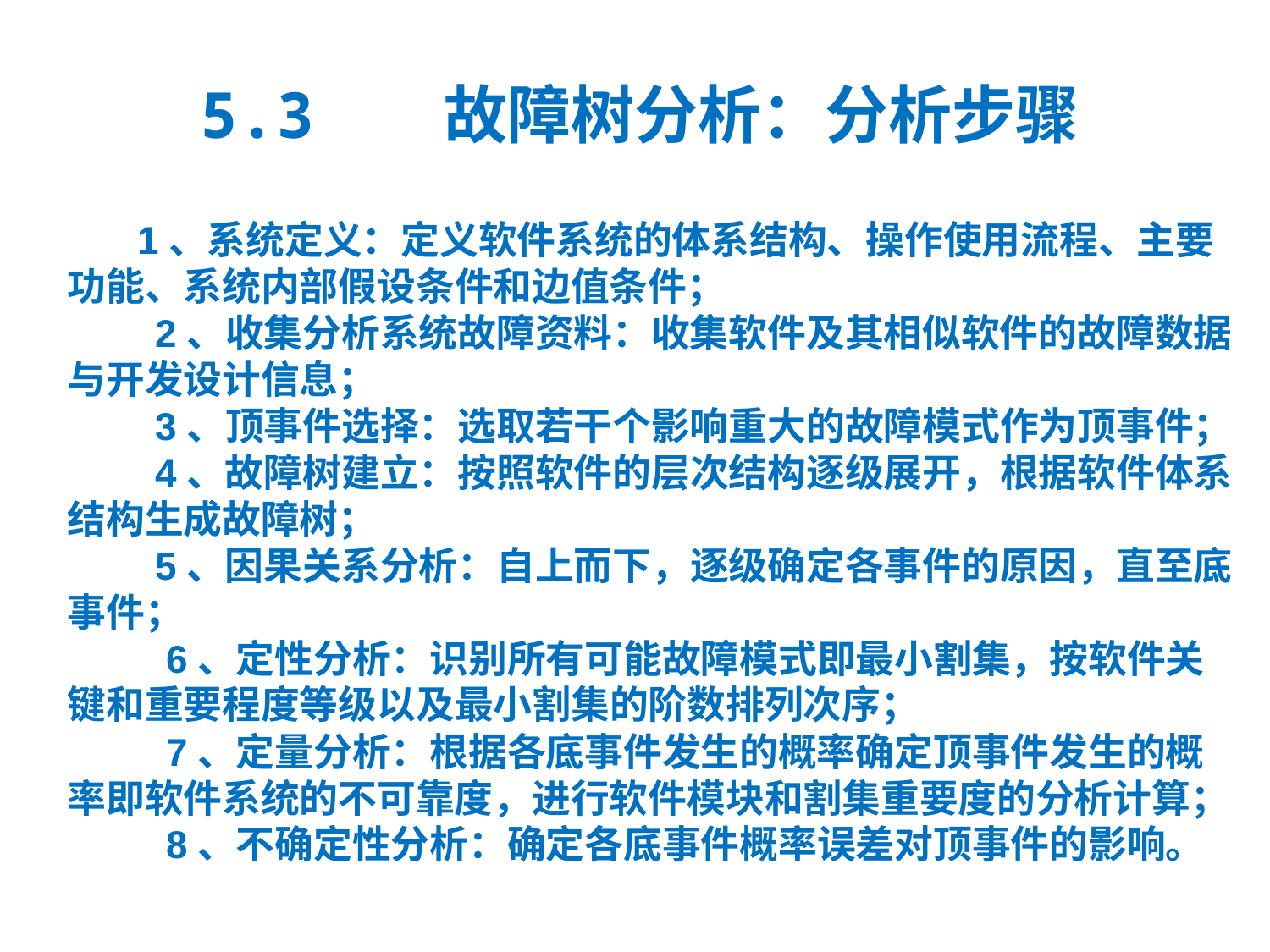

5.3   故障树分析：分析步骤
     1、系统定义：定义软件系统的体系结构、操作使用流程、主要功能、系统内部假设条件和边值条件；
     2、收集分析系统故障资料：收集软件及其相似软件的故障数据与开发设计信息；
     3、顶事件选择：选取若干个影响重大的故障模式作为顶事件；
     4、故障树建立：按照软件的层次结构逐级展开，根据软件体系结构生成故障树；
     5、因果关系分析：自上而下，逐级确定各事件的原因，直至底事件；
      6、定性分析：识别所有可能故障模式即最小割集，按软件关键和重要程度等级以及最小割集的阶数排列次序；
      7、定量分析：根据各底事件发生的概率确定顶事件发生的概率即软件系统的不可靠度，进行软件模块和割集重要度的分析计算；
      8、不确定性分析：确定各底事件概率误差对顶事件的影响。